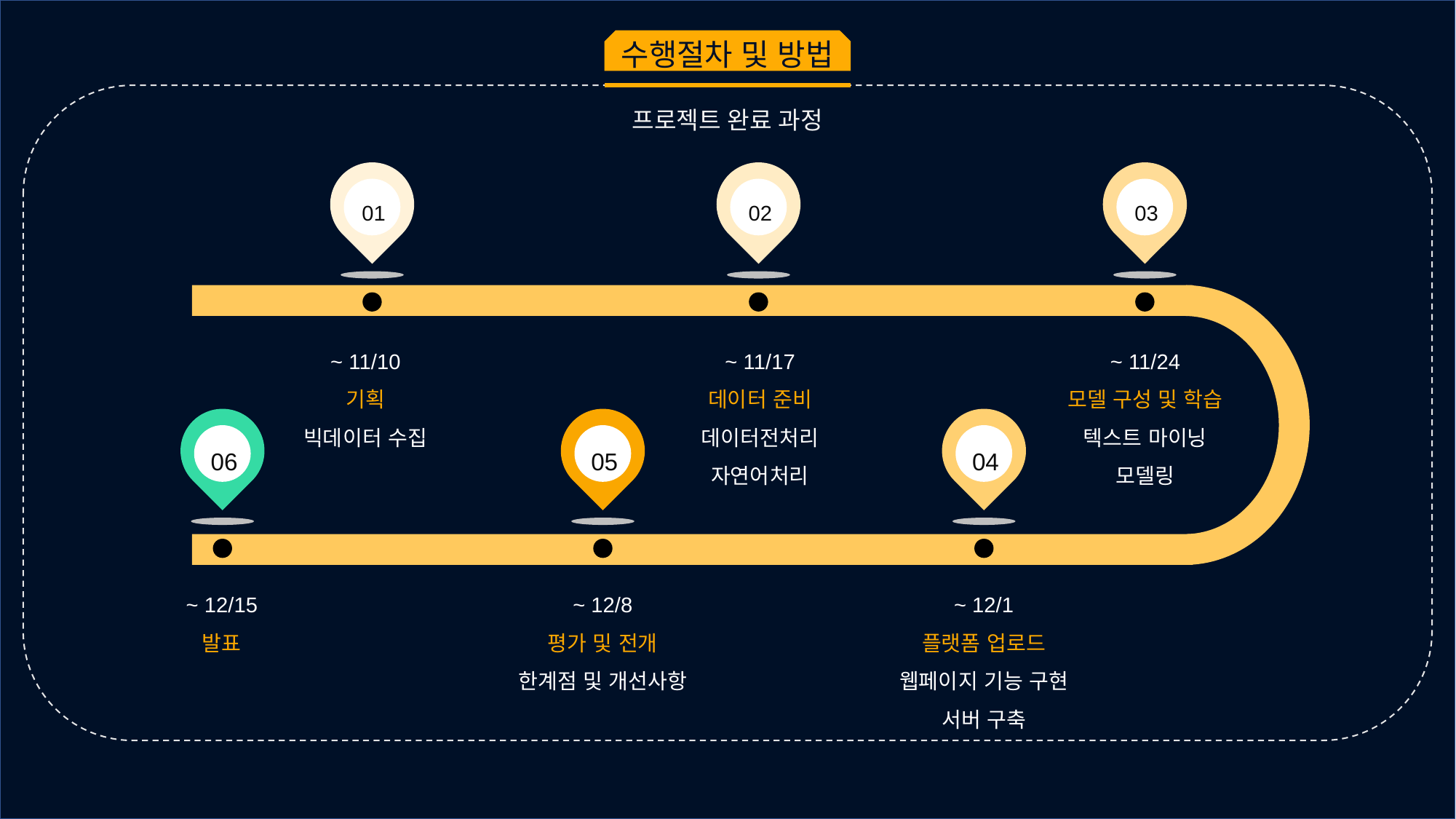

수행절차 및 방법

프로젝트 완료 과정

01
02
03

~ 11/10
기획
빅데이터 수집
~ 11/17
데이터 준비
데이터전처리
자연어처리
~ 11/24
모델 구성 및 학습
텍스트 마이닝
모델링

06

~ 12/15
발표

05

~ 12/8
평가 및 전개
한계점 및 개선사항

04

~ 12/1
플랫폼 업로드
웹페이지 기능 구현
서버 구축